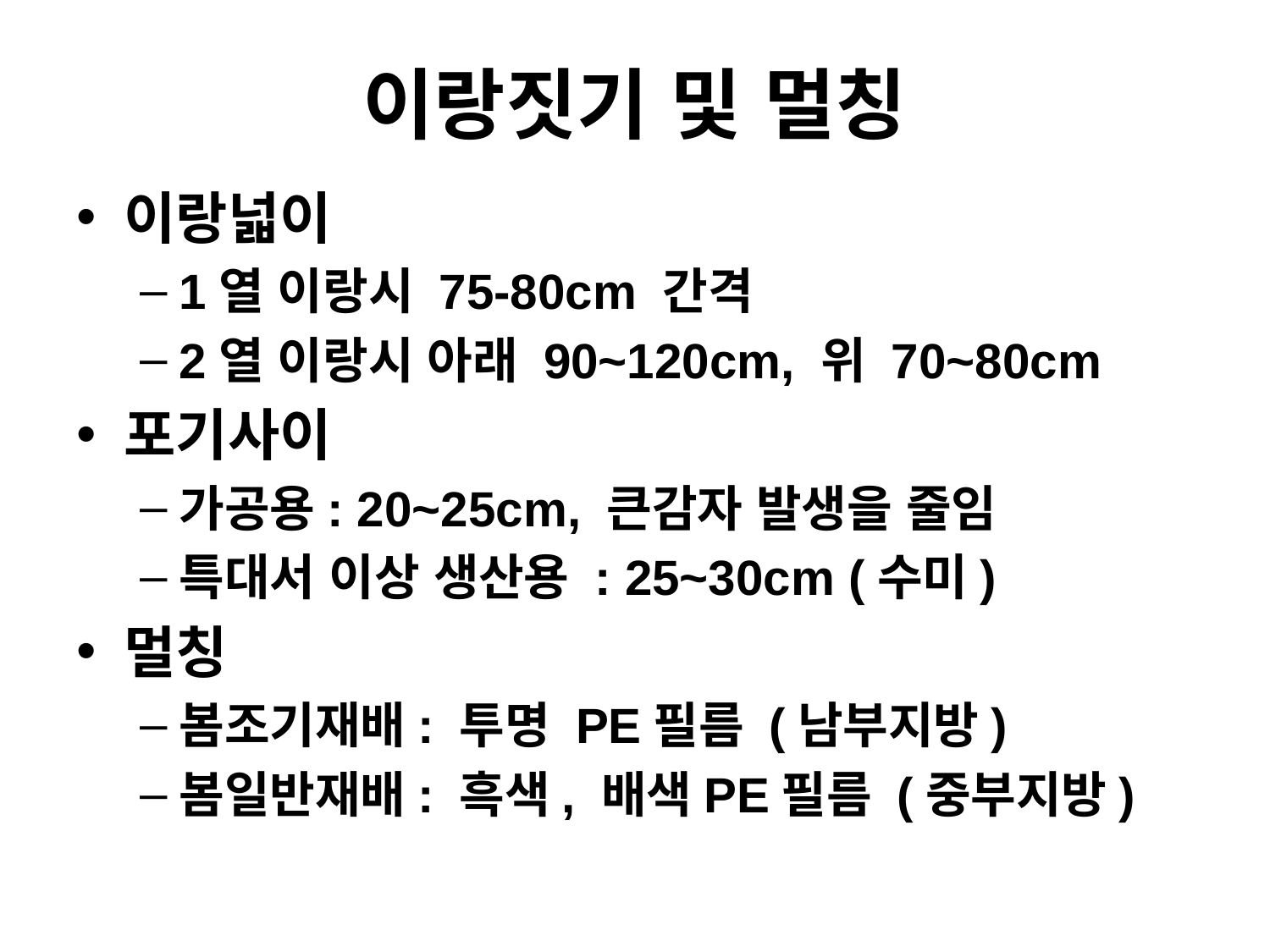

# 이랑짓기 및 멀칭
이랑넓이
1열 이랑시 75-80cm 간격
2열 이랑시 아래 90~120cm, 위 70~80cm
포기사이
가공용: 20~25cm, 큰감자 발생을 줄임
특대서 이상 생산용 : 25~30cm (수미)
멀칭
봄조기재배: 투명 PE필름 (남부지방)
봄일반재배: 흑색, 배색PE필름 (중부지방)